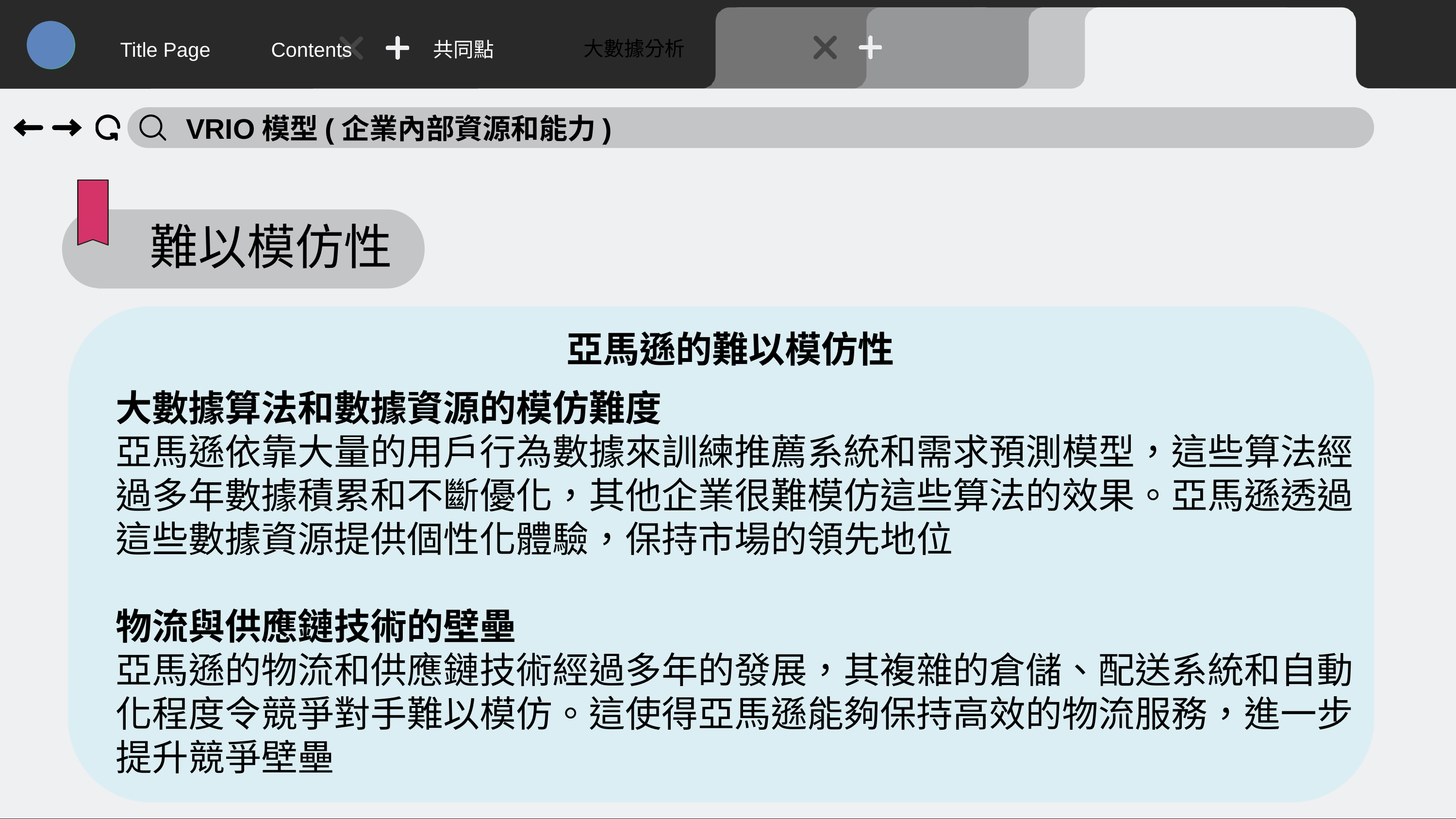

大數據分析
Title Page
Contents
共同點

VRIO模型(企業內部資源和能力)

難以模仿性

亞馬遜的難以模仿性
大數據算法和數據資源的模仿難度
亞馬遜依靠大量的用戶行為數據來訓練推薦系統和需求預測模型，這些算法經過多年數據積累和不斷優化，其他企業很難模仿這些算法的效果。亞馬遜透過這些數據資源提供個性化體驗，保持市場的領先地位

物流與供應鏈技術的壁壘
亞馬遜的物流和供應鏈技術經過多年的發展，其複雜的倉儲、配送系統和自動化程度令競爭對手難以模仿。這使得亞馬遜能夠保持高效的物流服務，進一步提升競爭壁壘
36